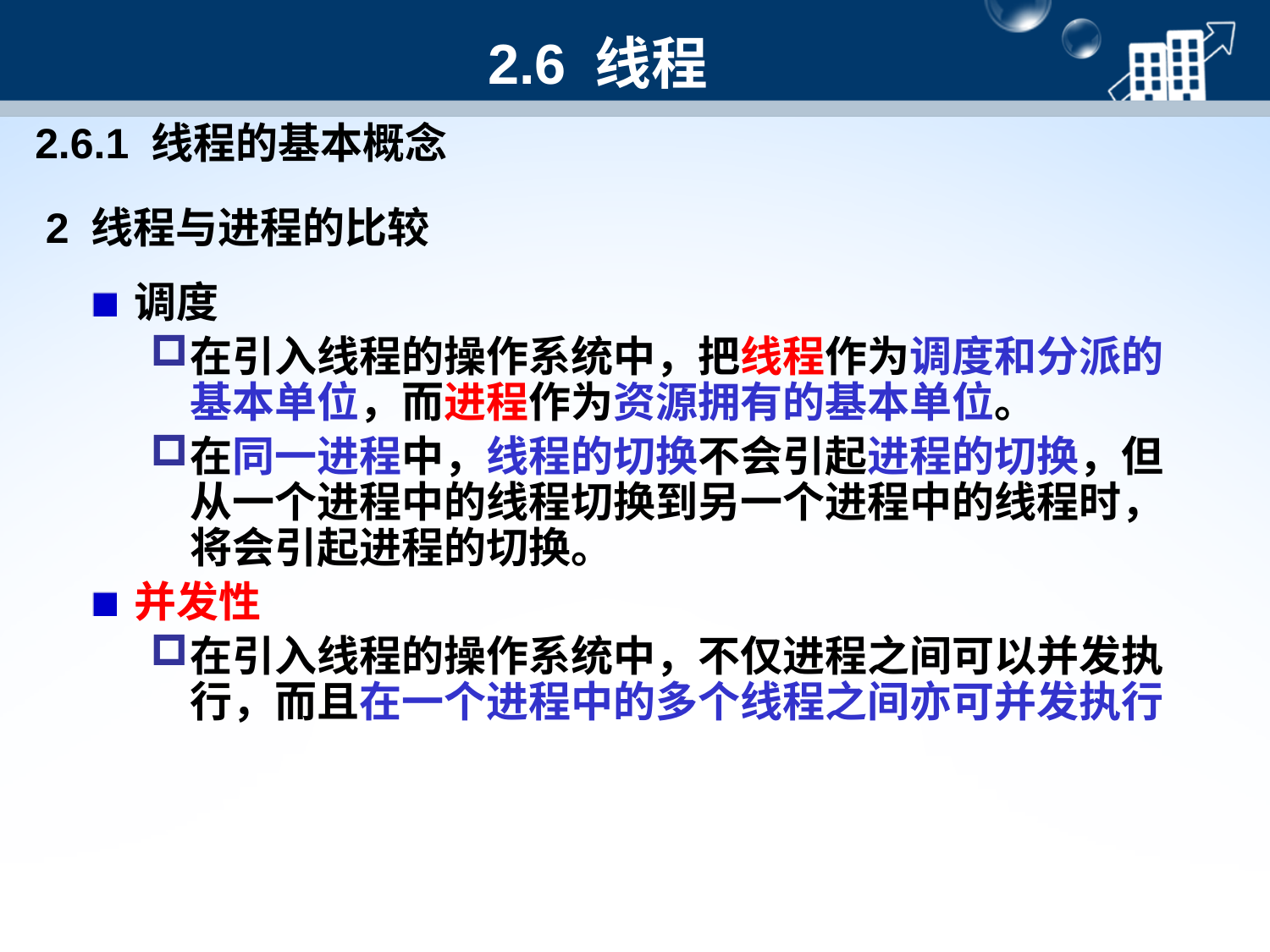

# 2.6 线程
2.6.1 线程的基本概念
2 线程与进程的比较
调度
在引入线程的操作系统中，把线程作为调度和分派的基本单位，而进程作为资源拥有的基本单位。
在同一进程中，线程的切换不会引起进程的切换，但从一个进程中的线程切换到另一个进程中的线程时，将会引起进程的切换。
并发性
在引入线程的操作系统中，不仅进程之间可以并发执行，而且在一个进程中的多个线程之间亦可并发执行